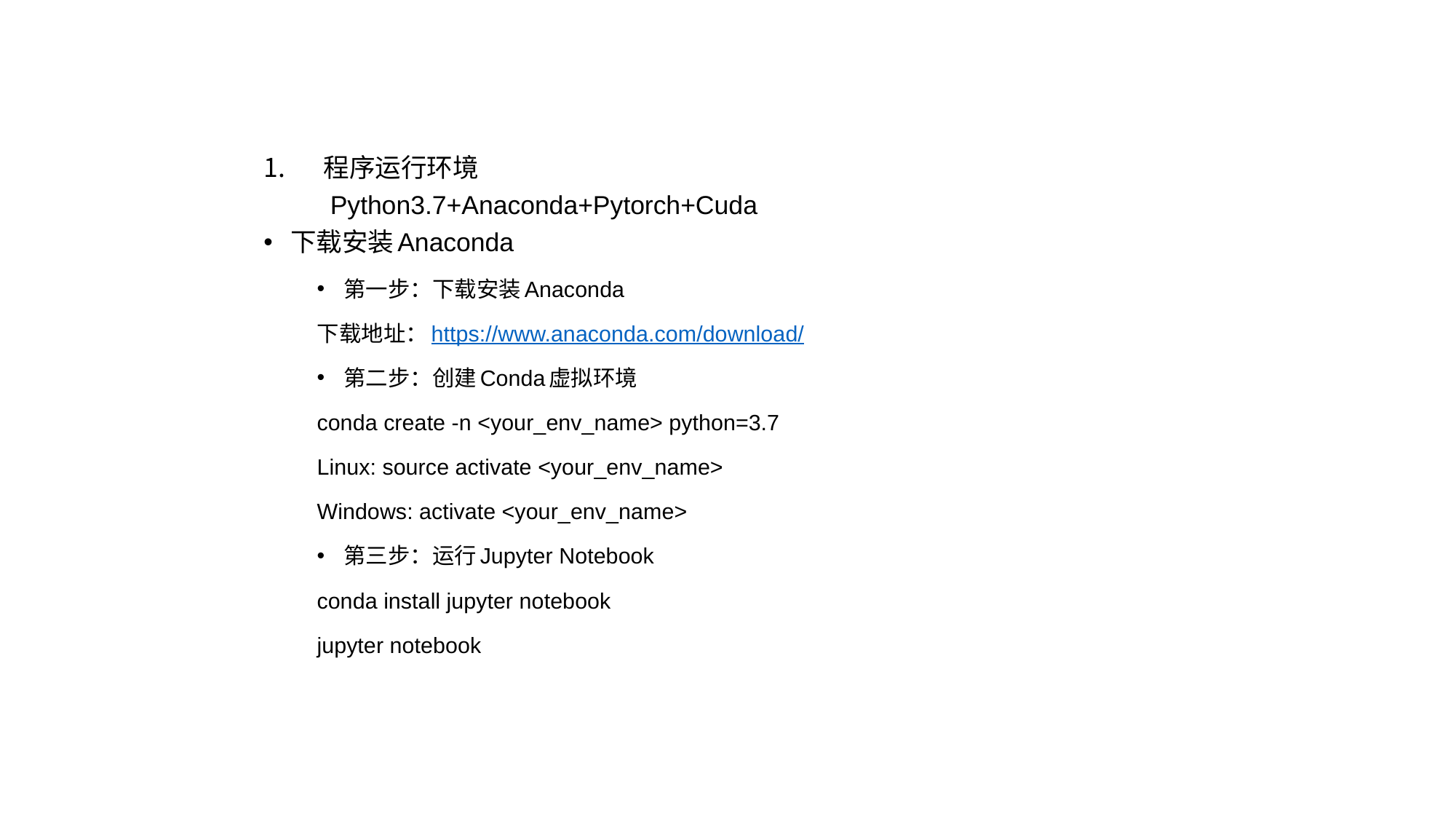

程序运行环境
	Python3.7+Anaconda+Pytorch+Cuda
下载安装Anaconda
第一步：下载安装Anaconda
	下载地址：https://www.anaconda.com/download/
第二步：创建Conda虚拟环境
	conda create -n <your_env_name> python=3.7
	Linux: source activate <your_env_name>
	Windows: activate <your_env_name>
第三步：运行Jupyter Notebook
	conda install jupyter notebook
	jupyter notebook